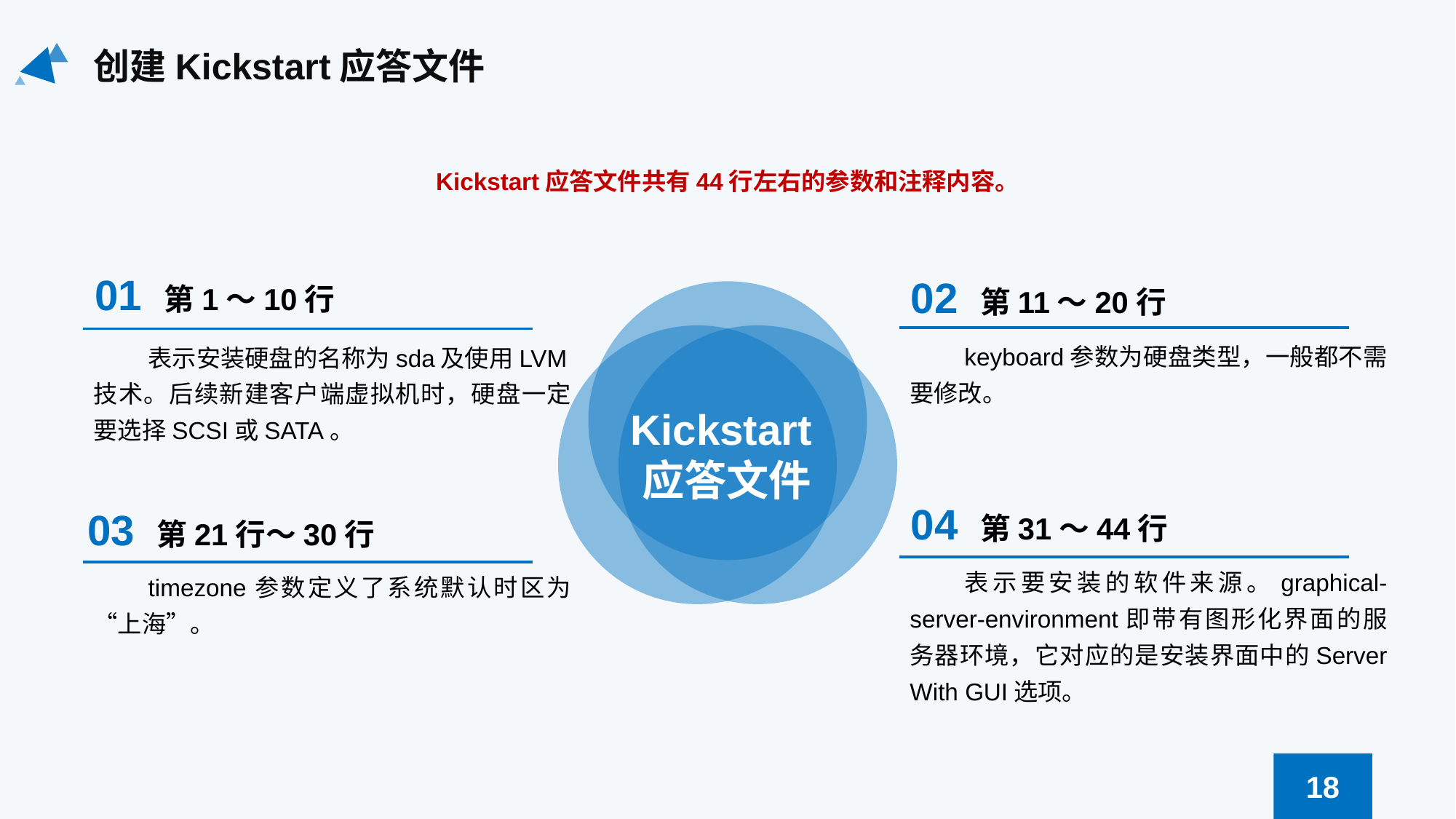

创建Kickstart应答文件

Kickstart应答文件共有44行左右的参数和注释内容。
01 第1～10行
02 第11～20行

keyboard参数为硬盘类型，一般都不需要修改。
表示安装硬盘的名称为sda及使用LVM技术。后续新建客户端虚拟机时，硬盘一定要选择SCSI或SATA。
Kickstart应答文件
04 第31～44行
03 第21行～30行
表示要安装的软件来源。graphical-server-environment即带有图形化界面的服务器环境，它对应的是安装界面中的Server With GUI选项。
timezone参数定义了系统默认时区为“上海”。

18